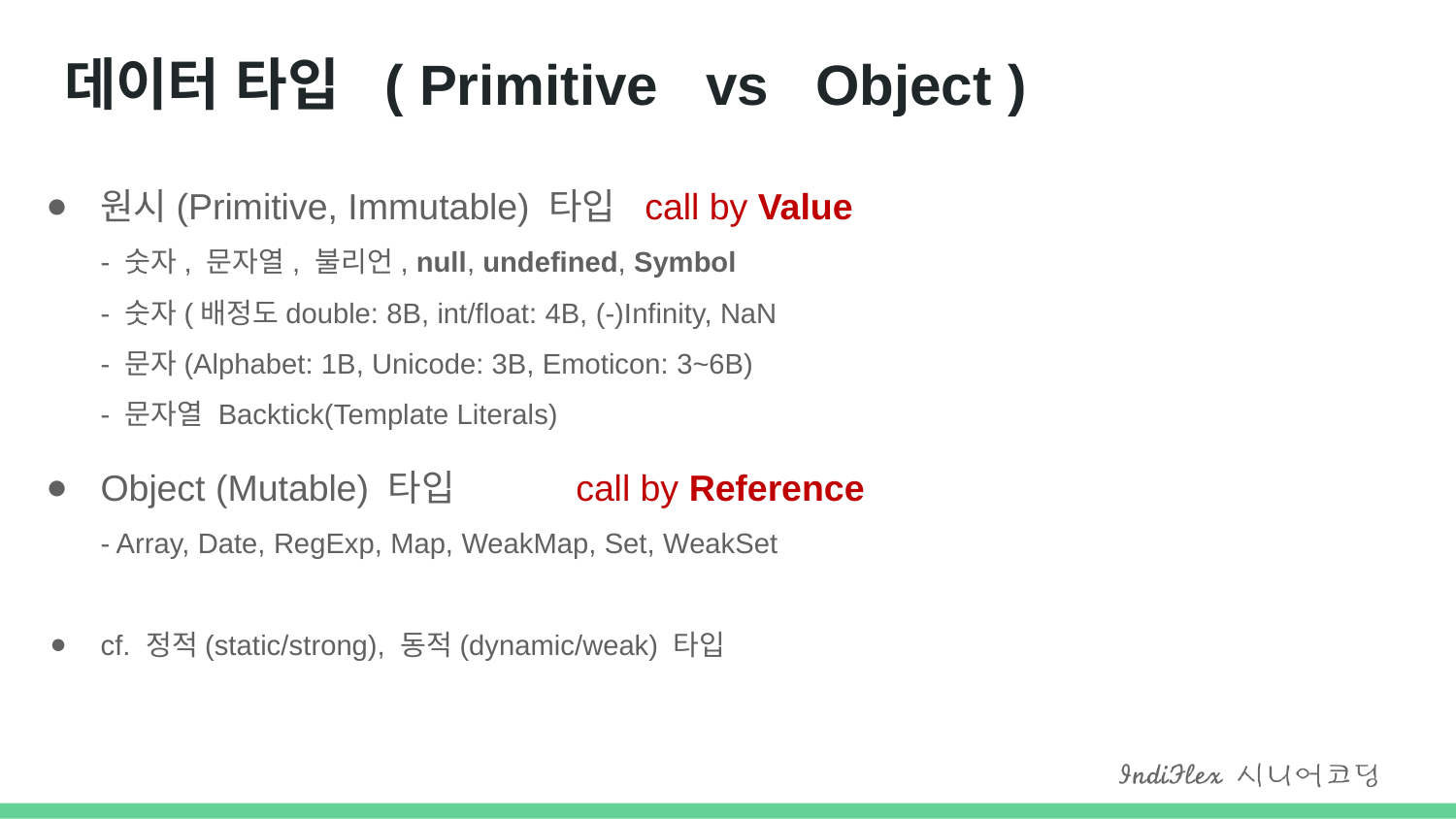

# 데이터 타입  ( Primitive   vs   Object )
원시(Primitive, Immutable) 타입  call by Value
- 숫자, 문자열, 불리언, null, undefined, Symbol
- 숫자(배정도double: 8B, int/float: 4B, (-)Infinity, NaN
- 문자(Alphabet: 1B, Unicode: 3B, Emoticon: 3~6B)
- 문자열 Backtick(Template Literals)
Object (Mutable) 타입           call by Reference
- Array, Date, RegExp, Map, WeakMap, Set, WeakSet
cf. 정적(static/strong), 동적(dynamic/weak) 타입